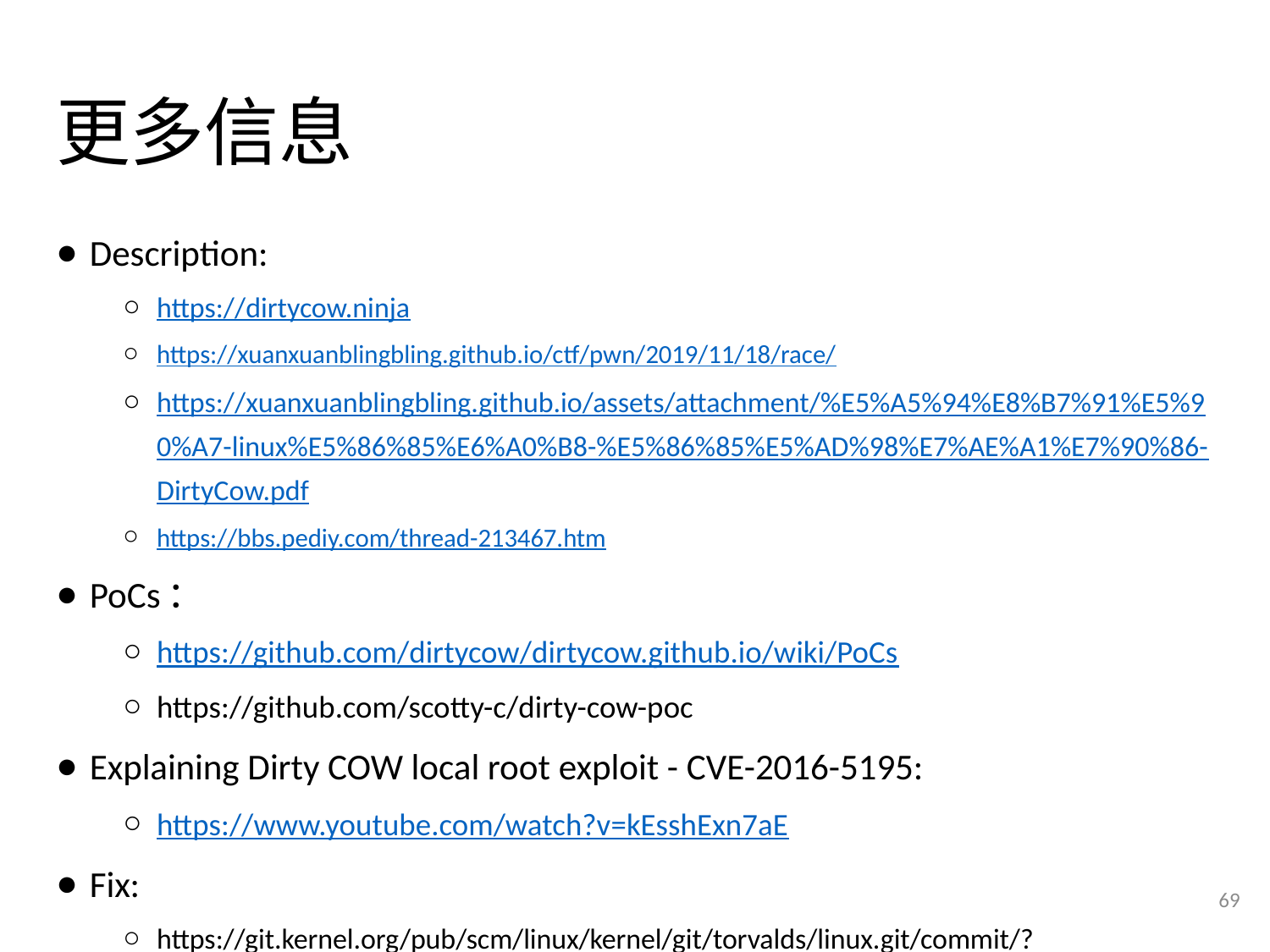

# 更多信息
Description:
https://dirtycow.ninja
https://xuanxuanblingbling.github.io/ctf/pwn/2019/11/18/race/
https://xuanxuanblingbling.github.io/assets/attachment/%E5%A5%94%E8%B7%91%E5%90%A7-linux%E5%86%85%E6%A0%B8-%E5%86%85%E5%AD%98%E7%AE%A1%E7%90%86-DirtyCow.pdf
https://bbs.pediy.com/thread-213467.htm
PoCs：
https://github.com/dirtycow/dirtycow.github.io/wiki/PoCs
https://github.com/scotty-c/dirty-cow-poc
Explaining Dirty COW local root exploit - CVE-2016-5195:
https://www.youtube.com/watch?v=kEsshExn7aE
Fix:
https://git.kernel.org/pub/scm/linux/kernel/git/torvalds/linux.git/commit/?id=19be0eaffa3ac7d8eb6784ad9bdbc7d67ed8e619
69